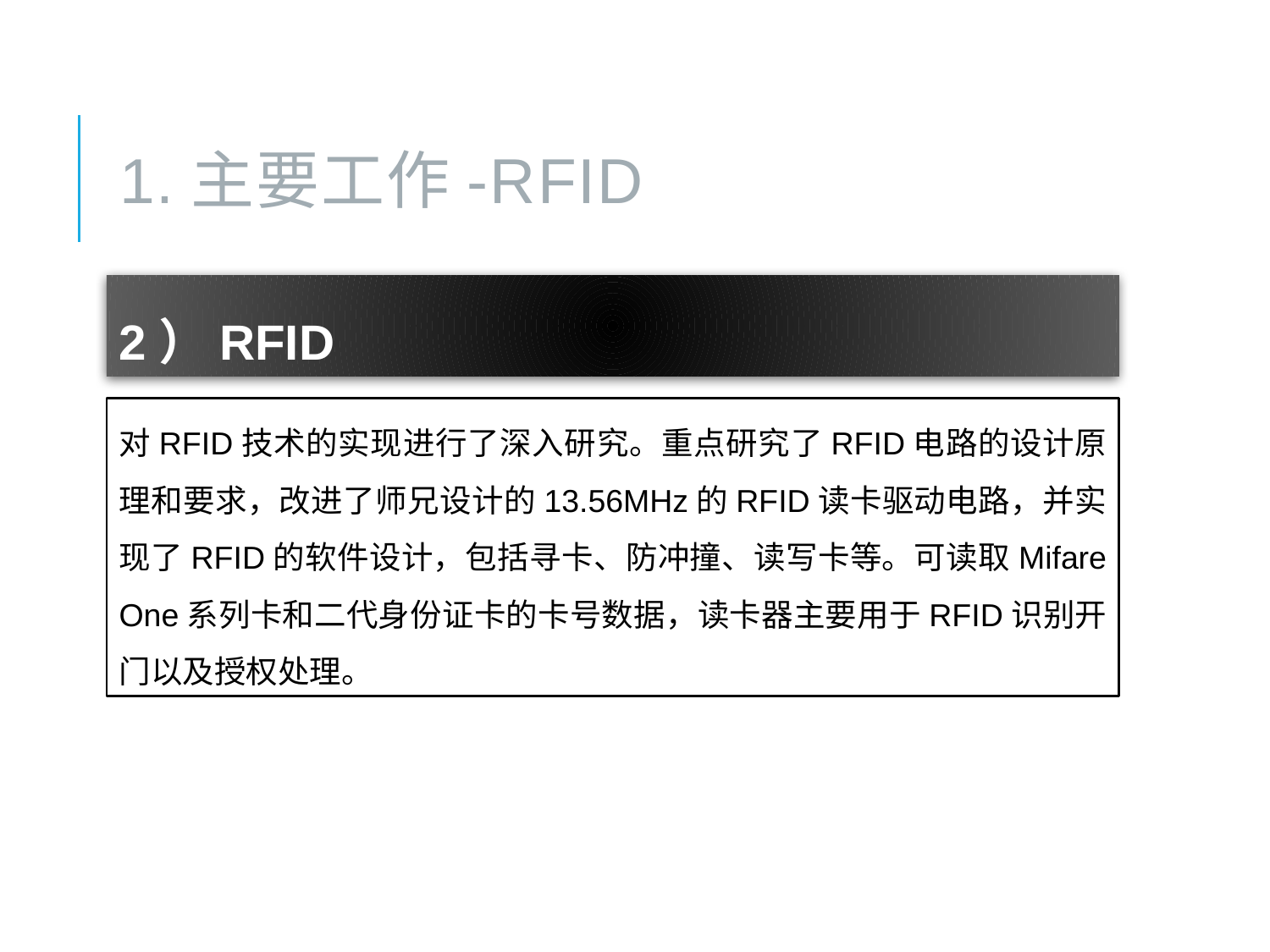

# 1.主要工作-RFID
2）RFID
对RFID技术的实现进行了深入研究。重点研究了RFID电路的设计原理和要求，改进了师兄设计的13.56MHz的RFID读卡驱动电路，并实现了RFID的软件设计，包括寻卡、防冲撞、读写卡等。可读取Mifare One系列卡和二代身份证卡的卡号数据，读卡器主要用于RFID识别开门以及授权处理。